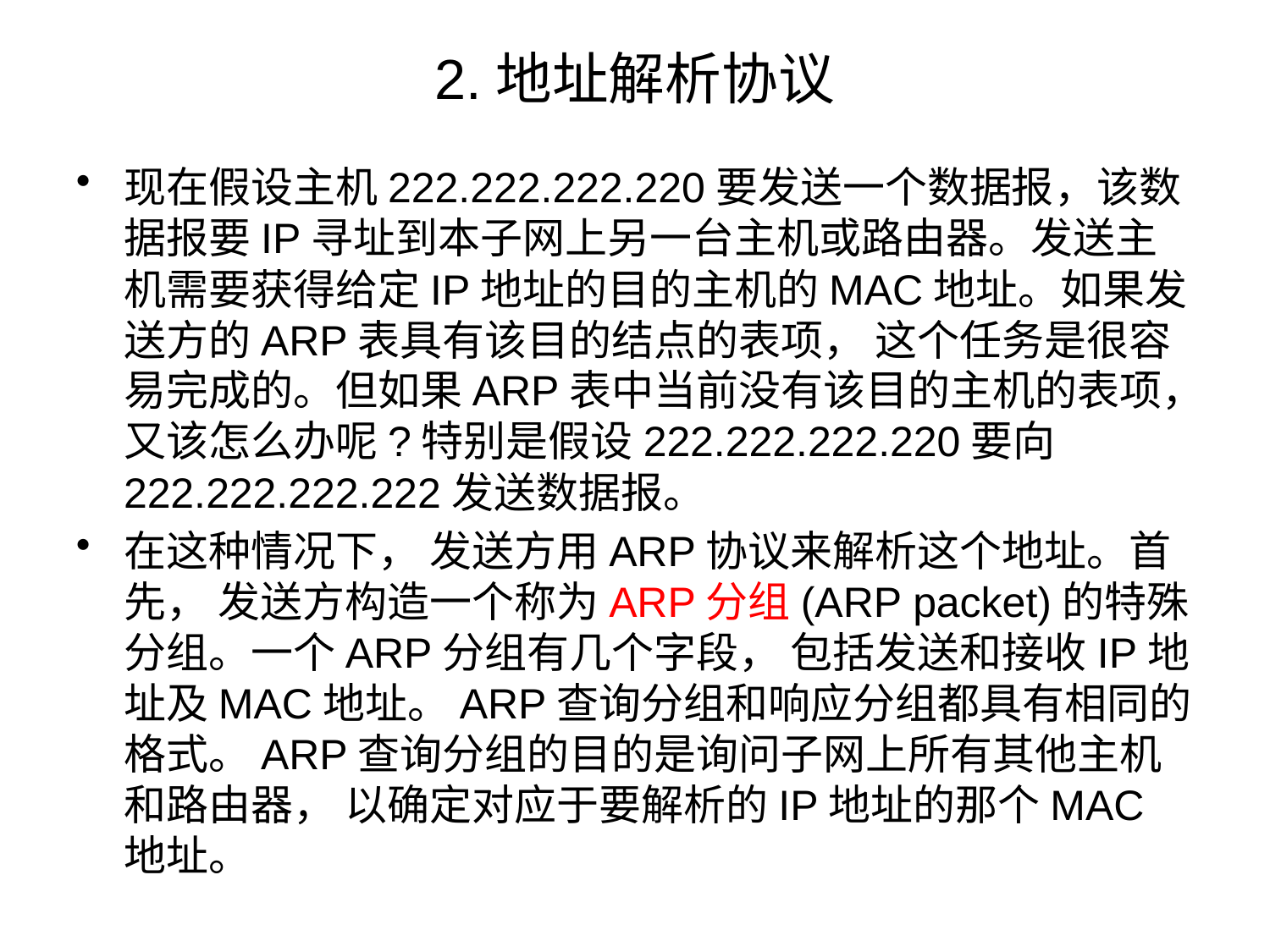

# 2.地址解析协议
现在假设主机222.222.222.220要发送一个数据报，该数据报要IP寻址到本子网上另一台主机或路由器。发送主机需要获得给定IP地址的目的主机的MAC地址。如果发送方的ARP表具有该目的结点的表项， 这个任务是很容易完成的。但如果ARP表中当前没有该目的主机的表项，又该怎么办呢?特别是假设222.222.222.220要向222.222.222.222发送数据报。
在这种情况下， 发送方用ARP协议来解析这个地址。首先， 发送方构造一个称为ARP分组(ARP packet)的特殊分组。一个ARP分组有几个字段， 包括发送和接收IP地址及MAC地址。ARP查询分组和响应分组都具有相同的格式。ARP查询分组的目的是询问子网上所有其他主机和路由器， 以确定对应于要解析的IP地址的那个MAC地址。